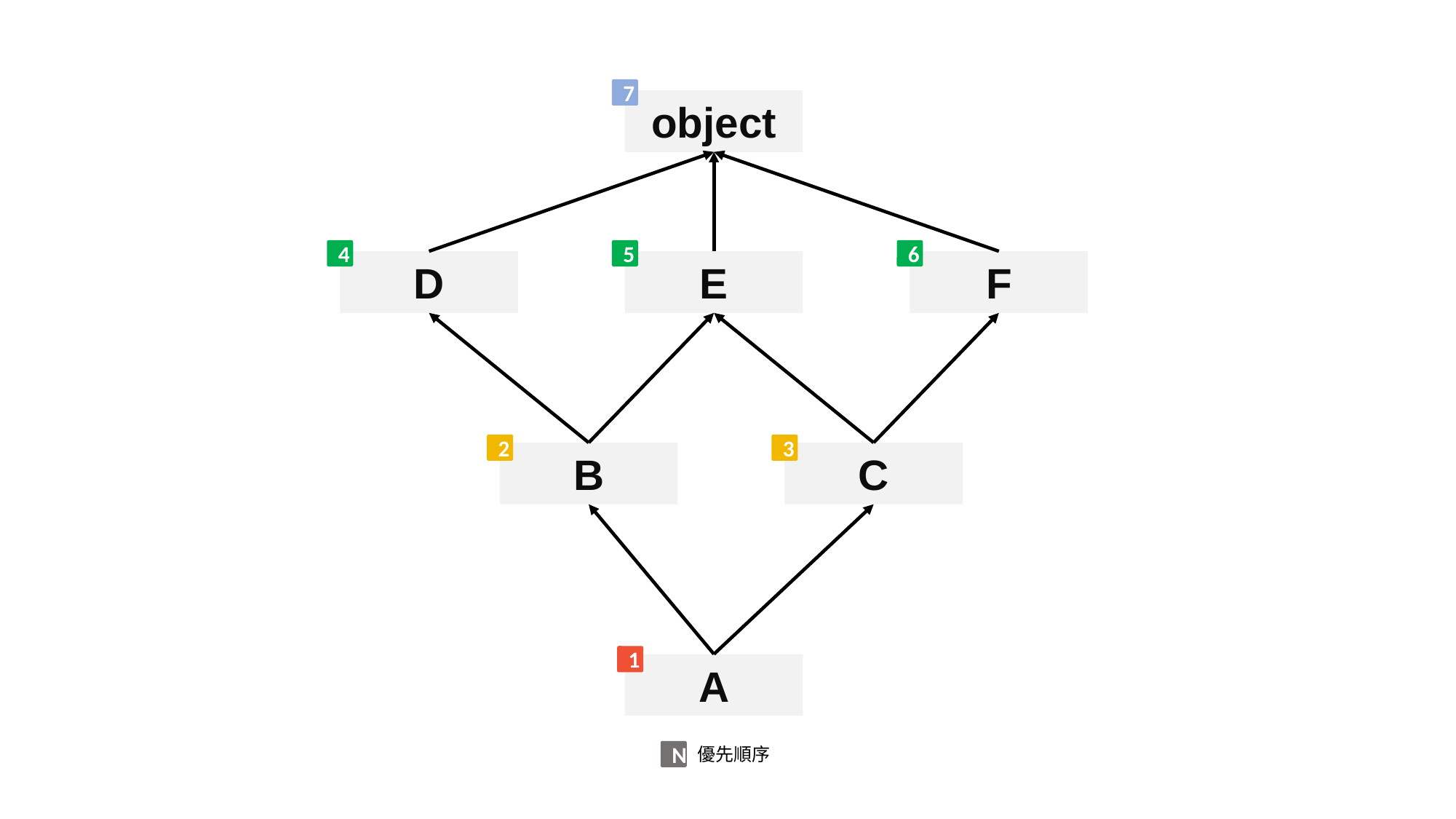

7
object
4
5
6
D
E
F
2
3
B
C
1
A
優先順序
N